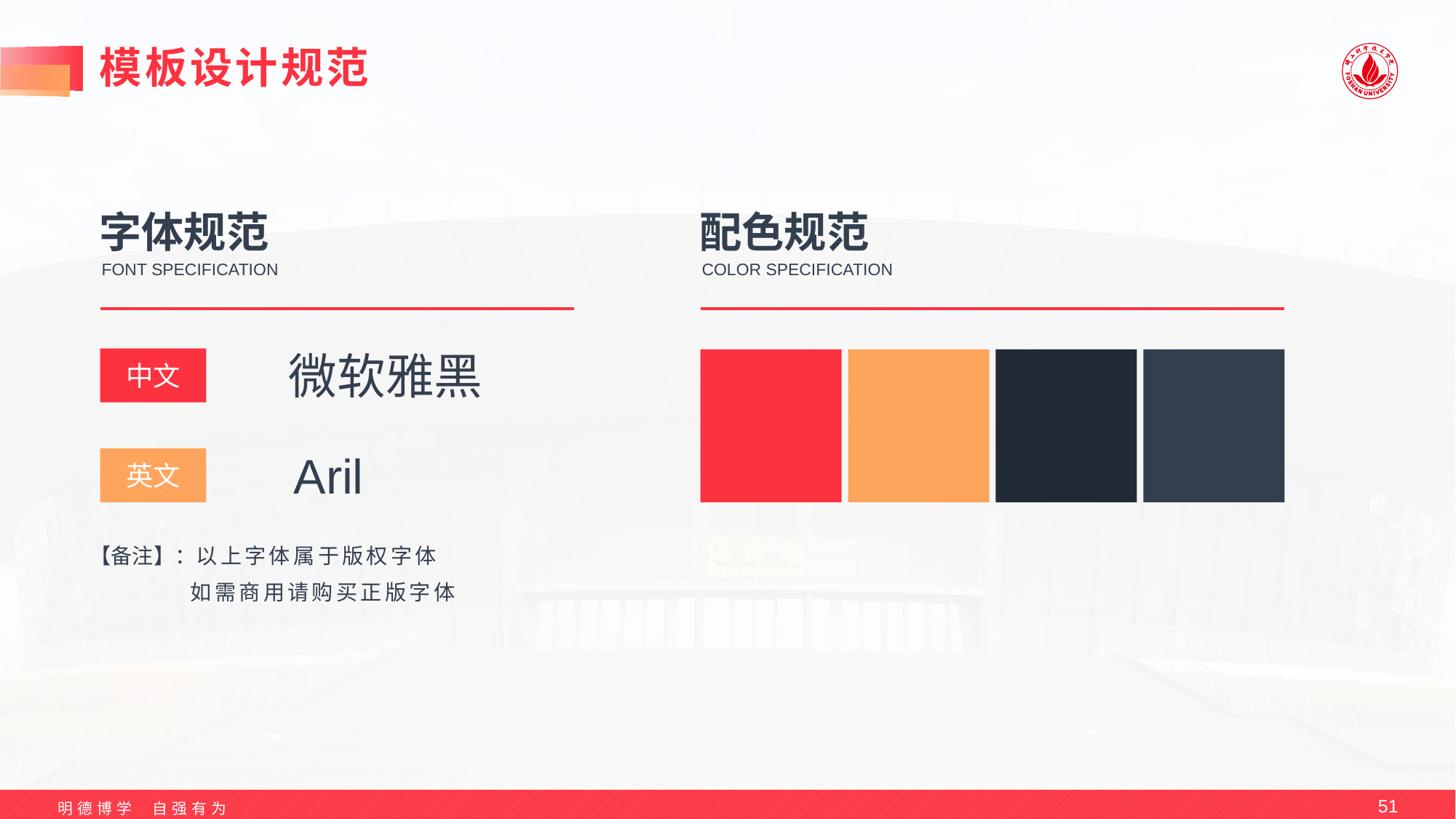

# 模板设计规范
字体规范
微软雅黑
中文
Aril
英文
FONT SPECIFICATION
配色规范
COLOR SPECIFICATION

【备注】：以上字体属于版权字体
如需商用请购买正版字体
51